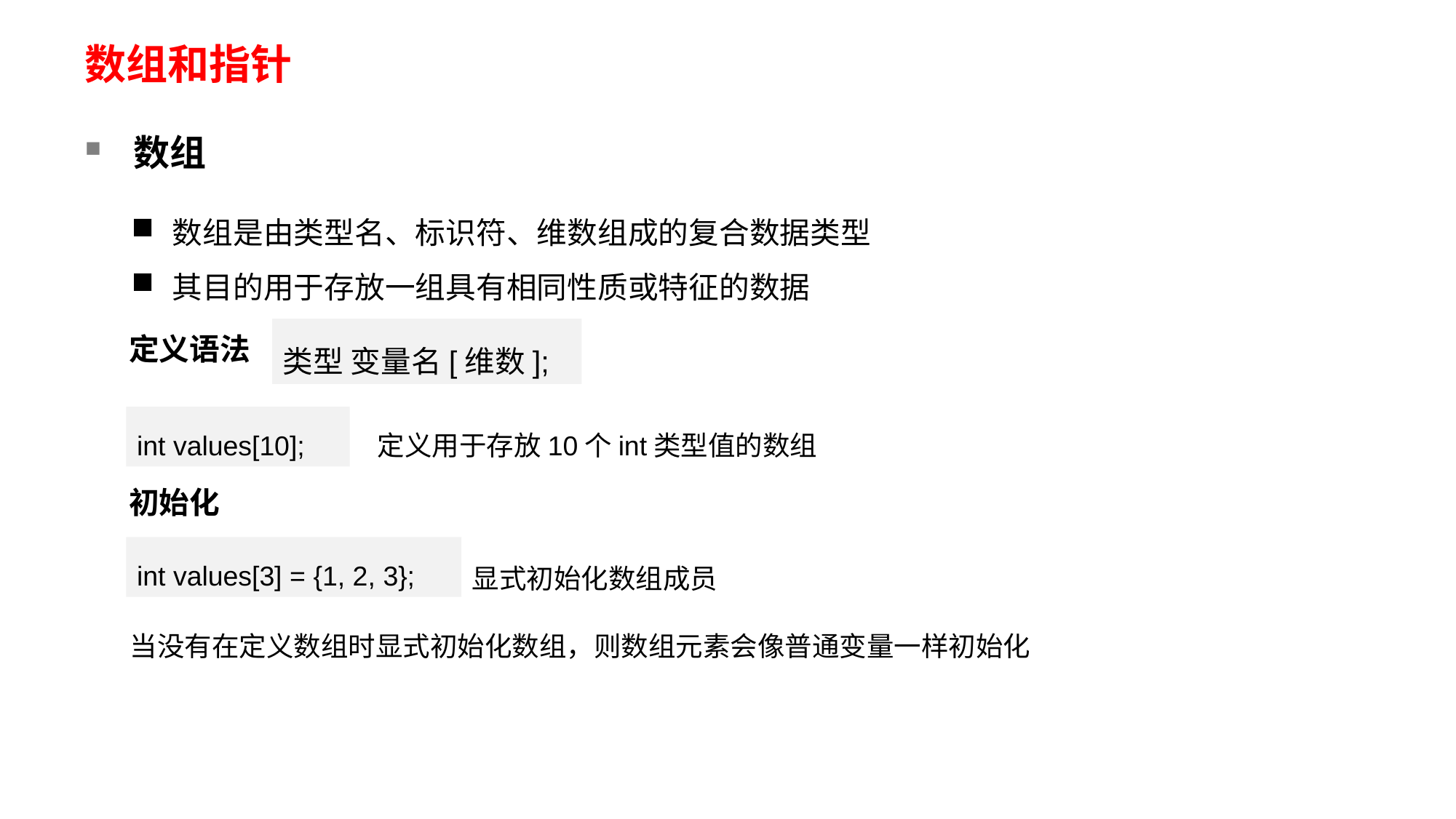

# 数组和指针
数组
数组是由类型名、标识符、维数组成的复合数据类型
其目的用于存放一组具有相同性质或特征的数据
类型 变量名[维数];
定义语法
定义用于存放10个int类型值的数组
int values[10];
初始化
int values[3] = {1, 2, 3};
显式初始化数组成员
当没有在定义数组时显式初始化数组，则数组元素会像普通变量一样初始化